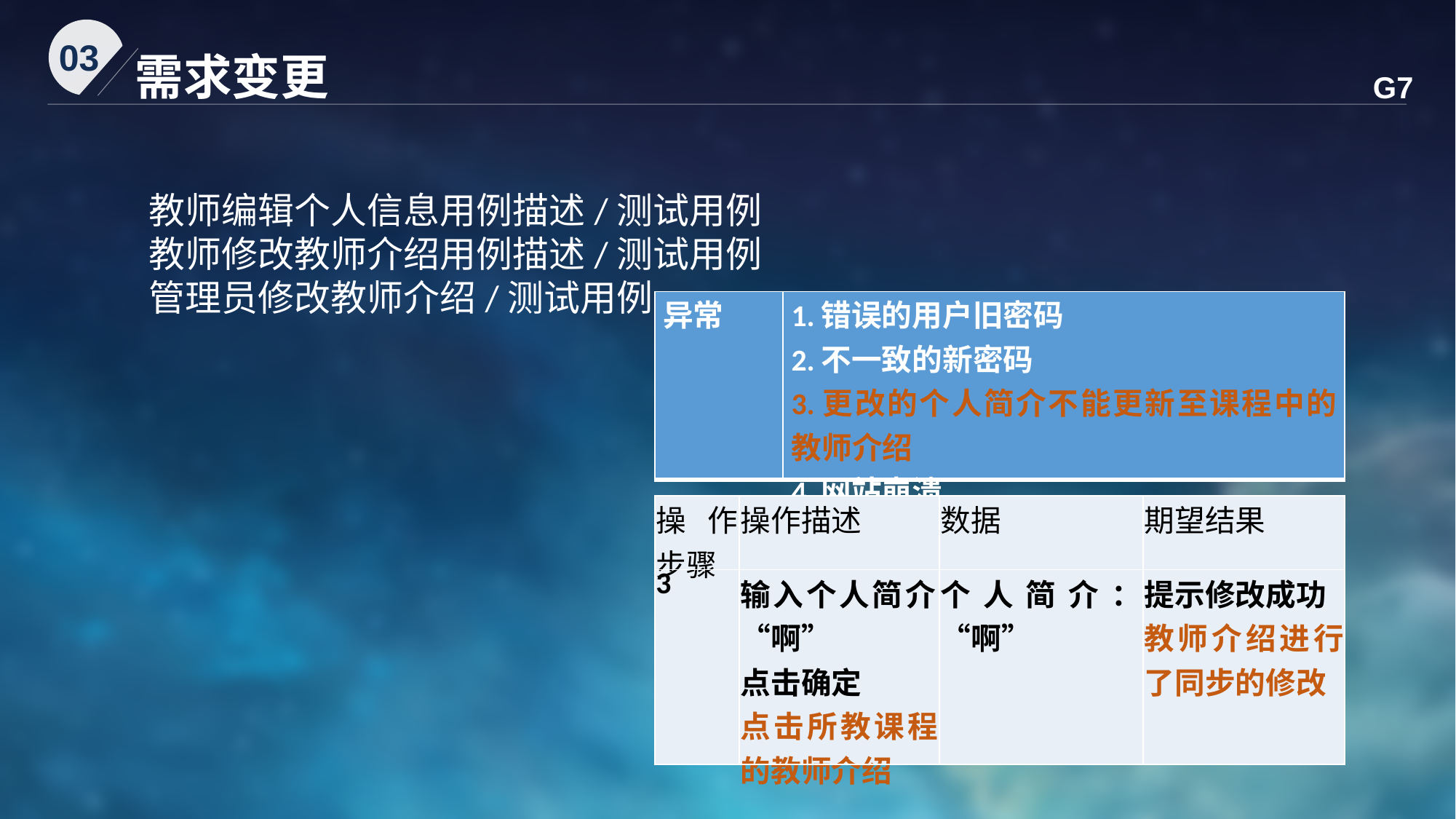

03
需求变更
G7
教师编辑个人信息用例描述/测试用例
教师修改教师介绍用例描述/测试用例
管理员修改教师介绍/测试用例
| 异常 | 1.错误的用户旧密码 2.不一致的新密码 3.更改的个人简介不能更新至课程中的教师介绍 4.网站崩溃 |
| --- | --- |
| 操作步骤 | 操作描述 | 数据 | 期望结果 |
| --- | --- | --- | --- |
| 3 | 输入个人简介：“啊” 点击确定 点击所教课程的教师介绍 | 个人简介：“啊” | 提示修改成功 教师介绍进行了同步的修改 |
| --- | --- | --- | --- |